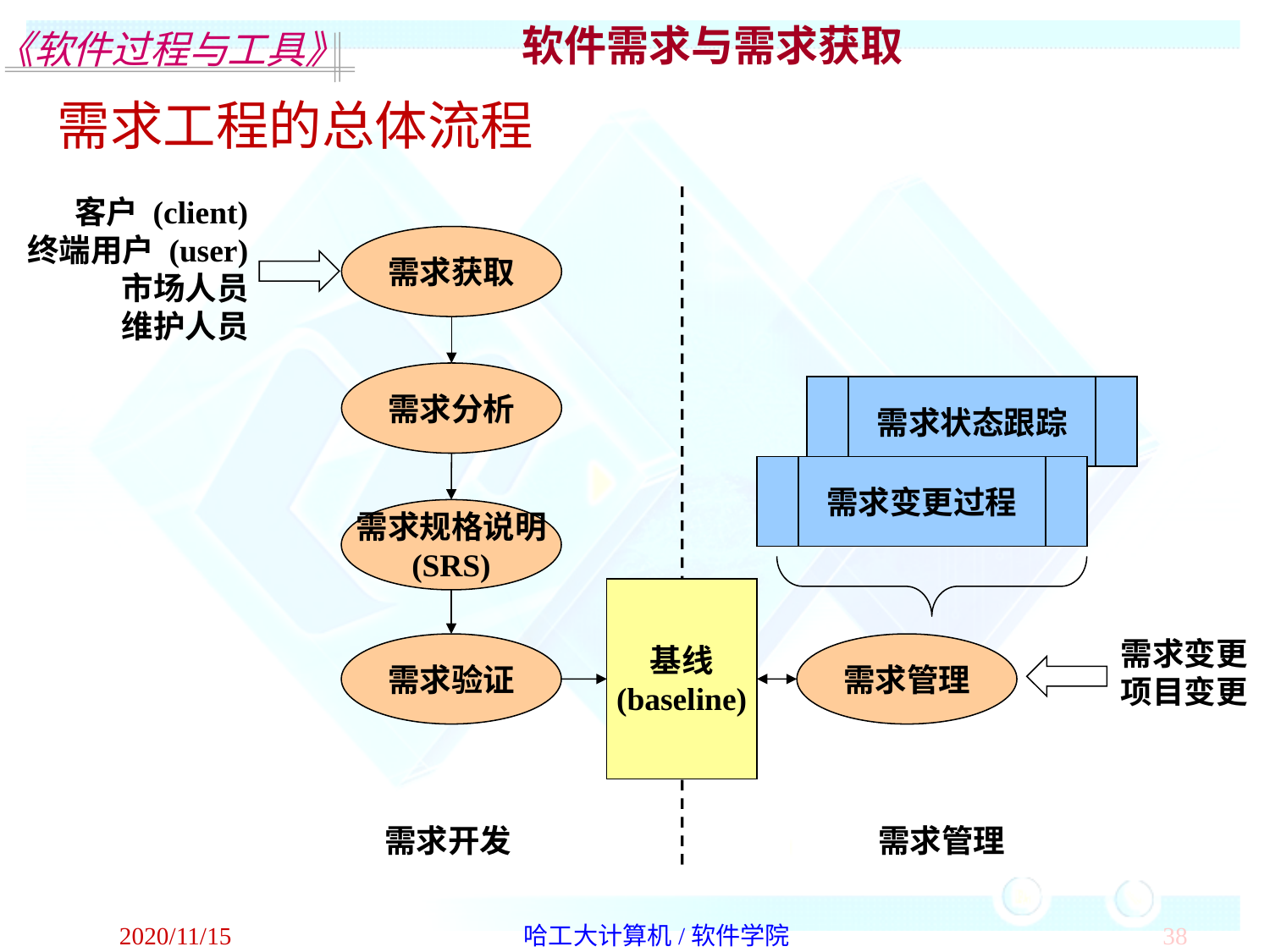

软件需求与需求获取
需求工程的总体流程
客户 (client)
终端用户 (user)
市场人员
维护人员

需求获取

需求分析
需求状态跟踪

需求变更过程
需求规格说明
(SRS)
基线
(baseline)
需求变更
项目变更
需求验证
需求管理

需求开发
需求管理